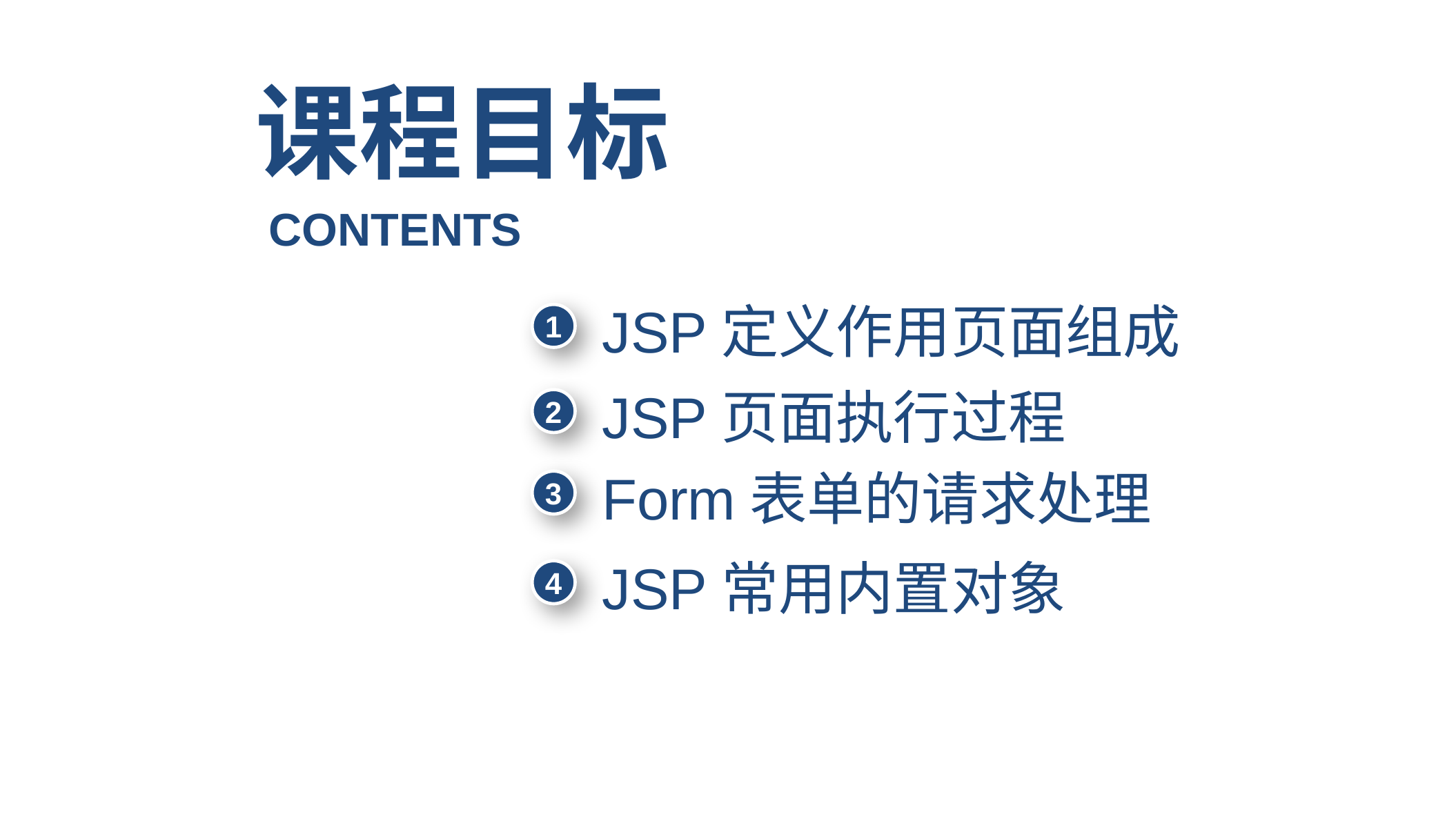

课程目标
CONTENTS
JSP定义作用页面组成
1
JSP页面执行过程
2
Form表单的请求处理
3
JSP常用内置对象
4